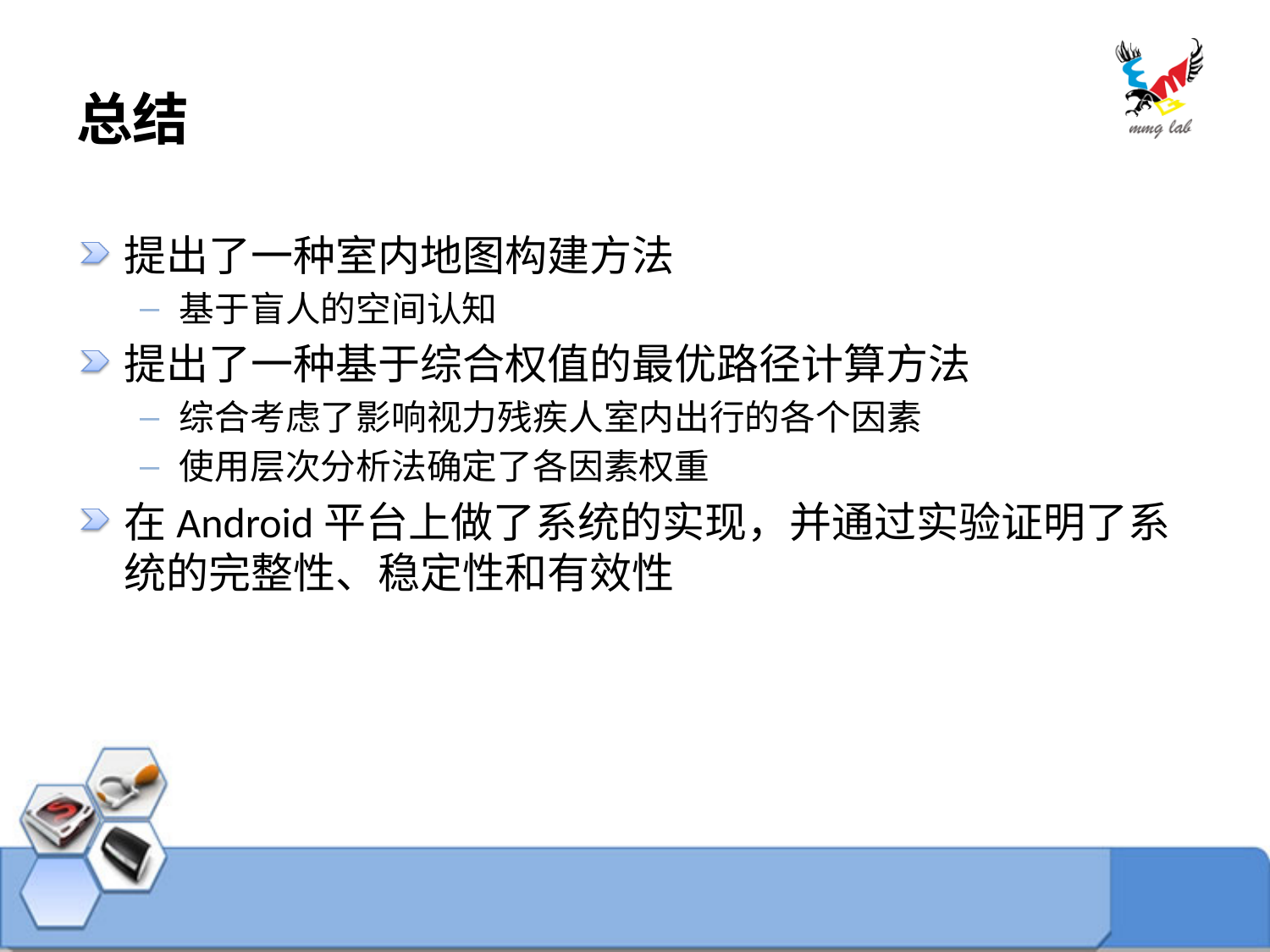

# 总结
提出了一种室内地图构建方法
基于盲人的空间认知
提出了一种基于综合权值的最优路径计算方法
综合考虑了影响视力残疾人室内出行的各个因素
使用层次分析法确定了各因素权重
在Android平台上做了系统的实现，并通过实验证明了系统的完整性、稳定性和有效性